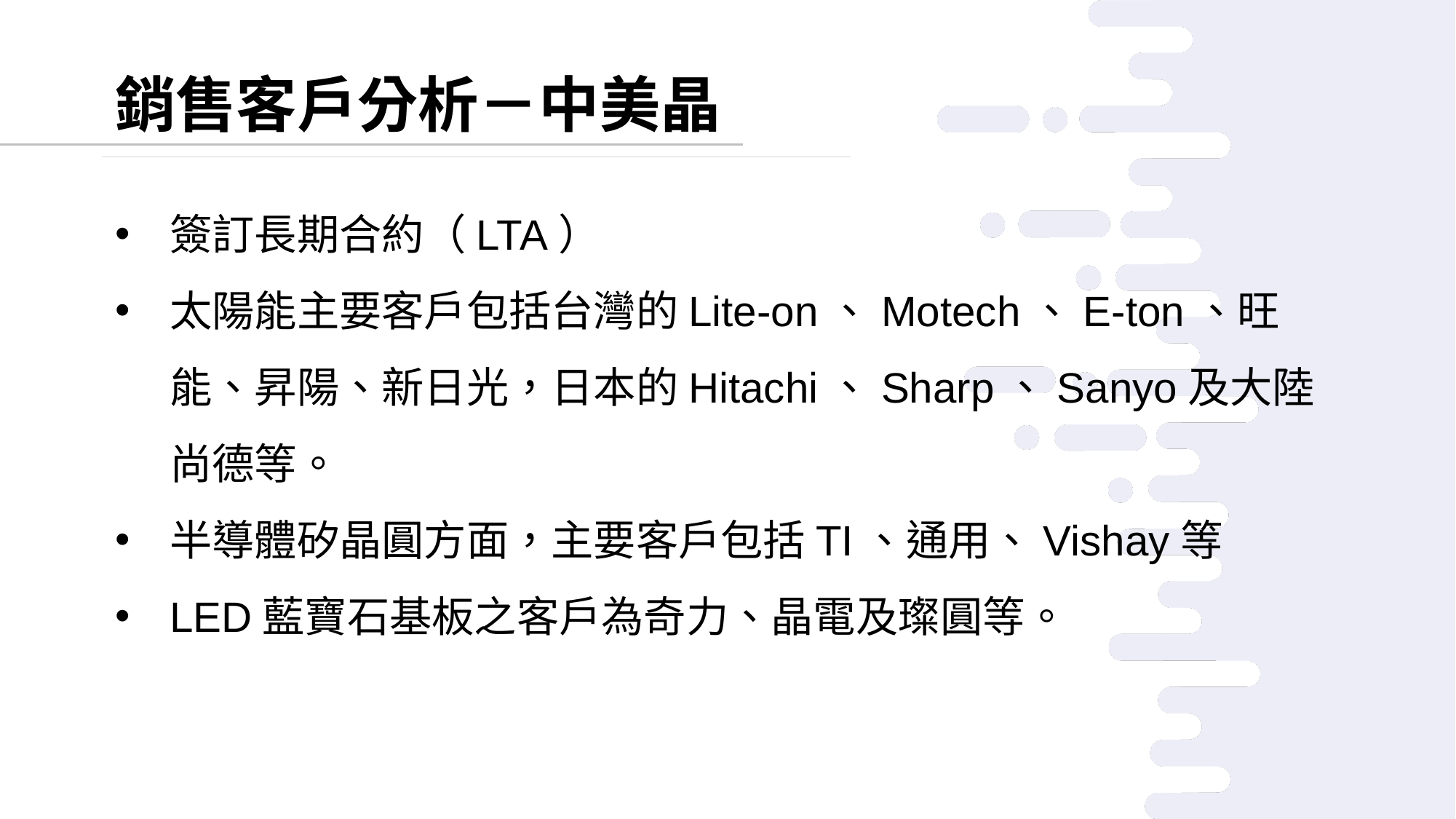

銷售客戶分析－中美晶
簽訂長期合約（LTA）
太陽能主要客戶包括台灣的Lite-on、Motech、E-ton、旺能、昇陽、新日光，日本的Hitachi、Sharp、Sanyo及大陸尚德等。
半導體矽晶圓方面，主要客戶包括TI、通用、Vishay等
LED藍寶石基板之客戶為奇力、晶電及璨圓等。